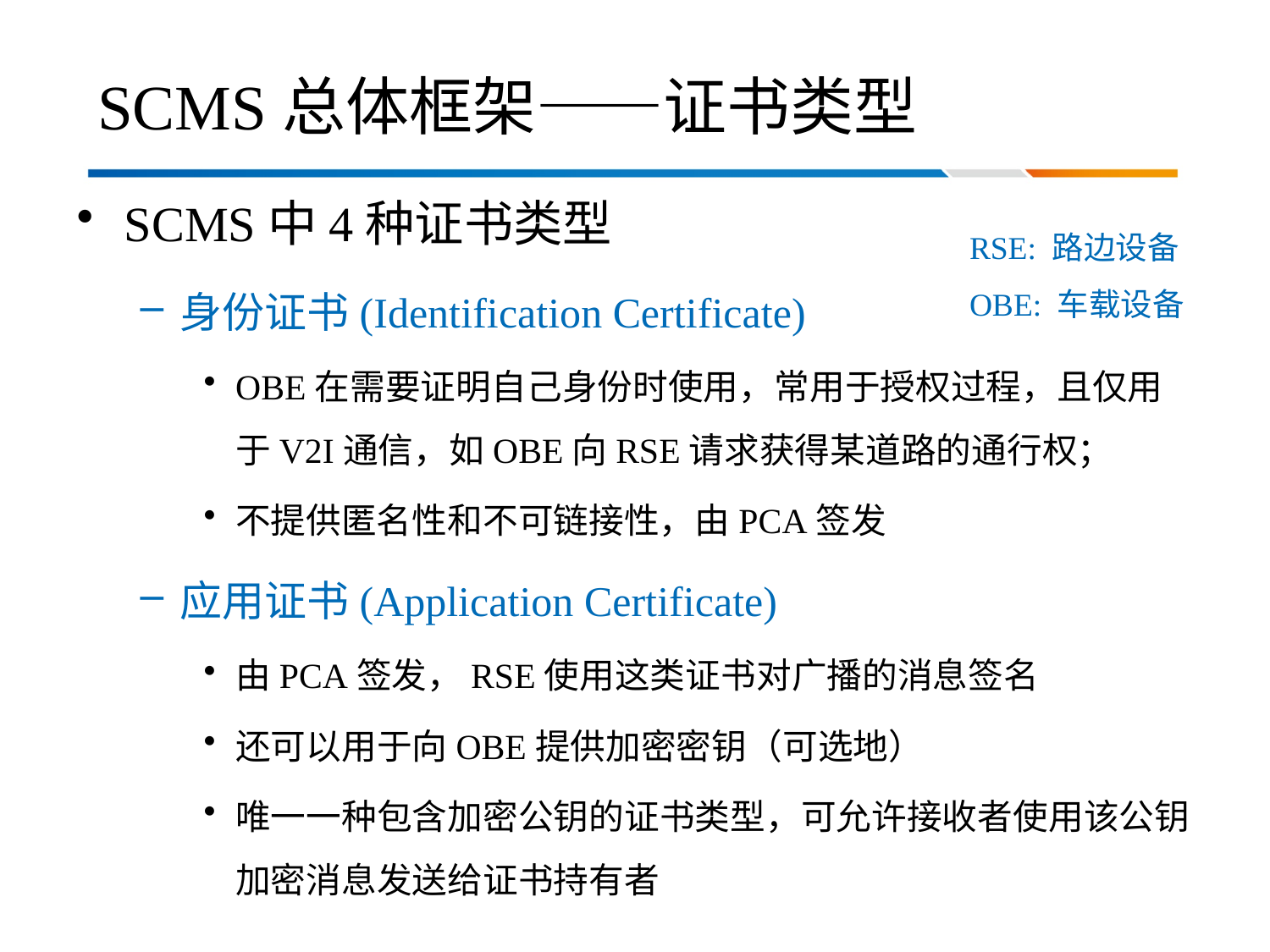

# SCMS总体框架——证书类型
SCMS中4种证书类型
身份证书(Identification Certificate)
OBE在需要证明自己身份时使用，常用于授权过程，且仅用于V2I通信，如OBE向RSE请求获得某道路的通行权；
不提供匿名性和不可链接性，由PCA签发
应用证书(Application Certificate)
由PCA签发，RSE使用这类证书对广播的消息签名
还可以用于向OBE提供加密密钥（可选地）
唯一一种包含加密公钥的证书类型，可允许接收者使用该公钥加密消息发送给证书持有者
RSE: 路边设备
OBE: 车载设备